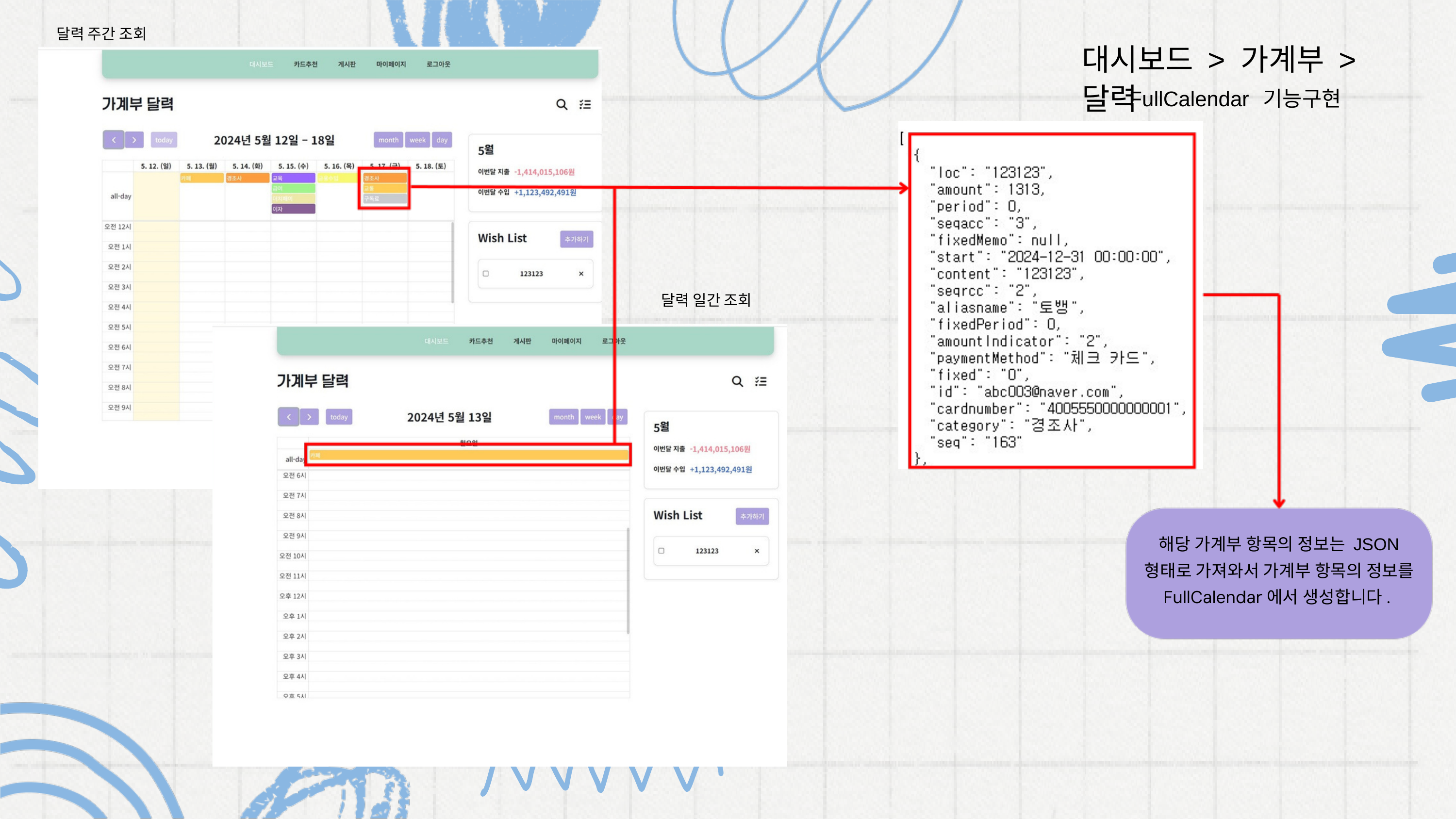

달력 주간 조회
대시보드 > 가계부 > 달력

기능구현
FullCalendar

달력 일간 조회

해당 가계부 항목의 정보는 JSON 형태로 가져와서 가계부 항목의 정보를
FullCalendar에서 생성합니다.